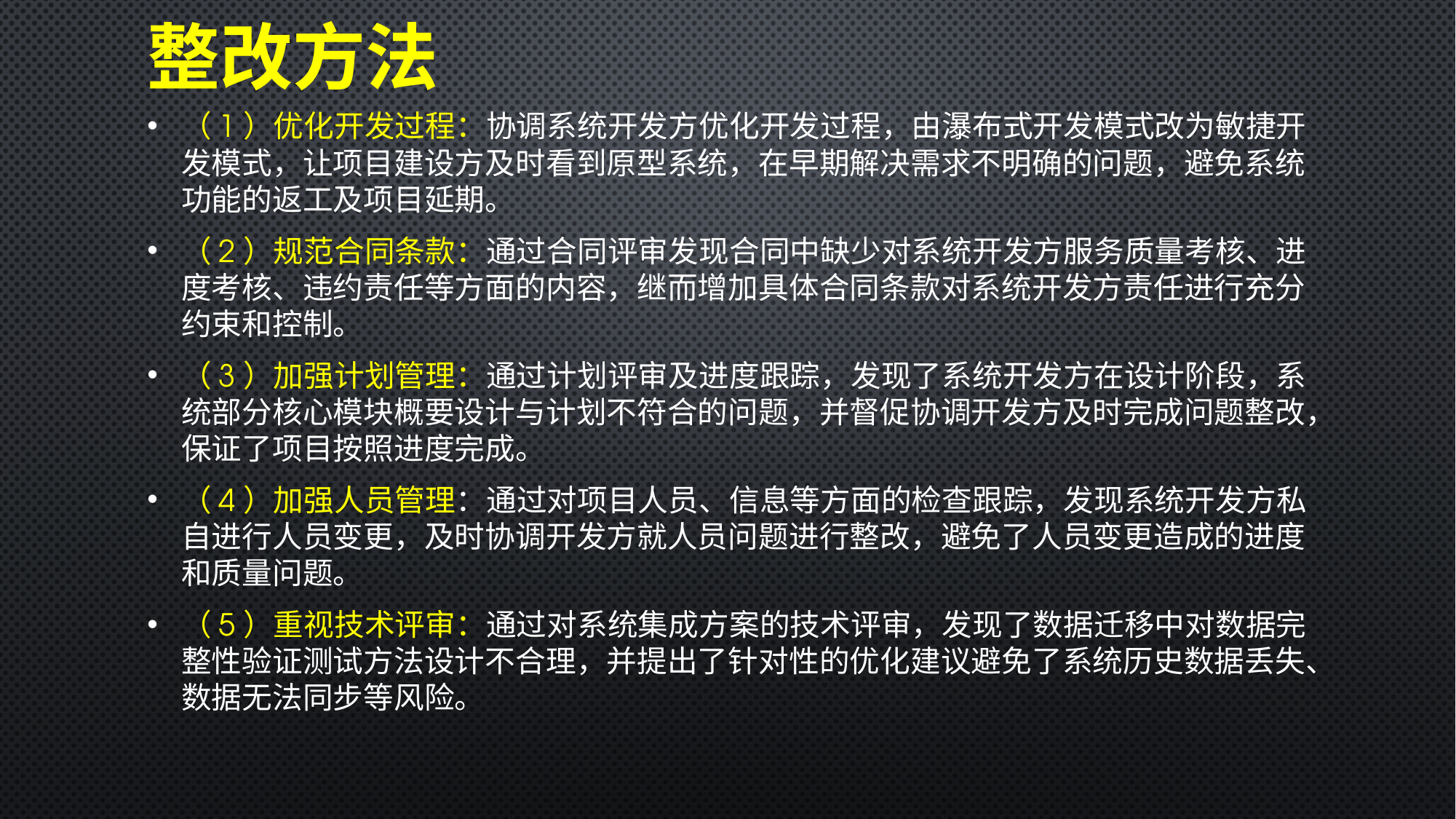

# 整改方法
（1）优化开发过程：协调系统开发方优化开发过程，由瀑布式开发模式改为敏捷开发模式，让项目建设方及时看到原型系统，在早期解决需求不明确的问题，避免系统功能的返工及项目延期。
（2）规范合同条款：通过合同评审发现合同中缺少对系统开发方服务质量考核、进度考核、违约责任等方面的内容，继而增加具体合同条款对系统开发方责任进行充分约束和控制。
（3）加强计划管理：通过计划评审及进度跟踪，发现了系统开发方在设计阶段，系统部分核心模块概要设计与计划不符合的问题，并督促协调开发方及时完成问题整改，保证了项目按照进度完成。
（4）加强人员管理：通过对项目人员、信息等方面的检查跟踪，发现系统开发方私自进行人员变更，及时协调开发方就人员问题进行整改，避免了人员变更造成的进度和质量问题。
（5）重视技术评审：通过对系统集成方案的技术评审，发现了数据迁移中对数据完整性验证测试方法设计不合理，并提出了针对性的优化建议避免了系统历史数据丢失、数据无法同步等风险。